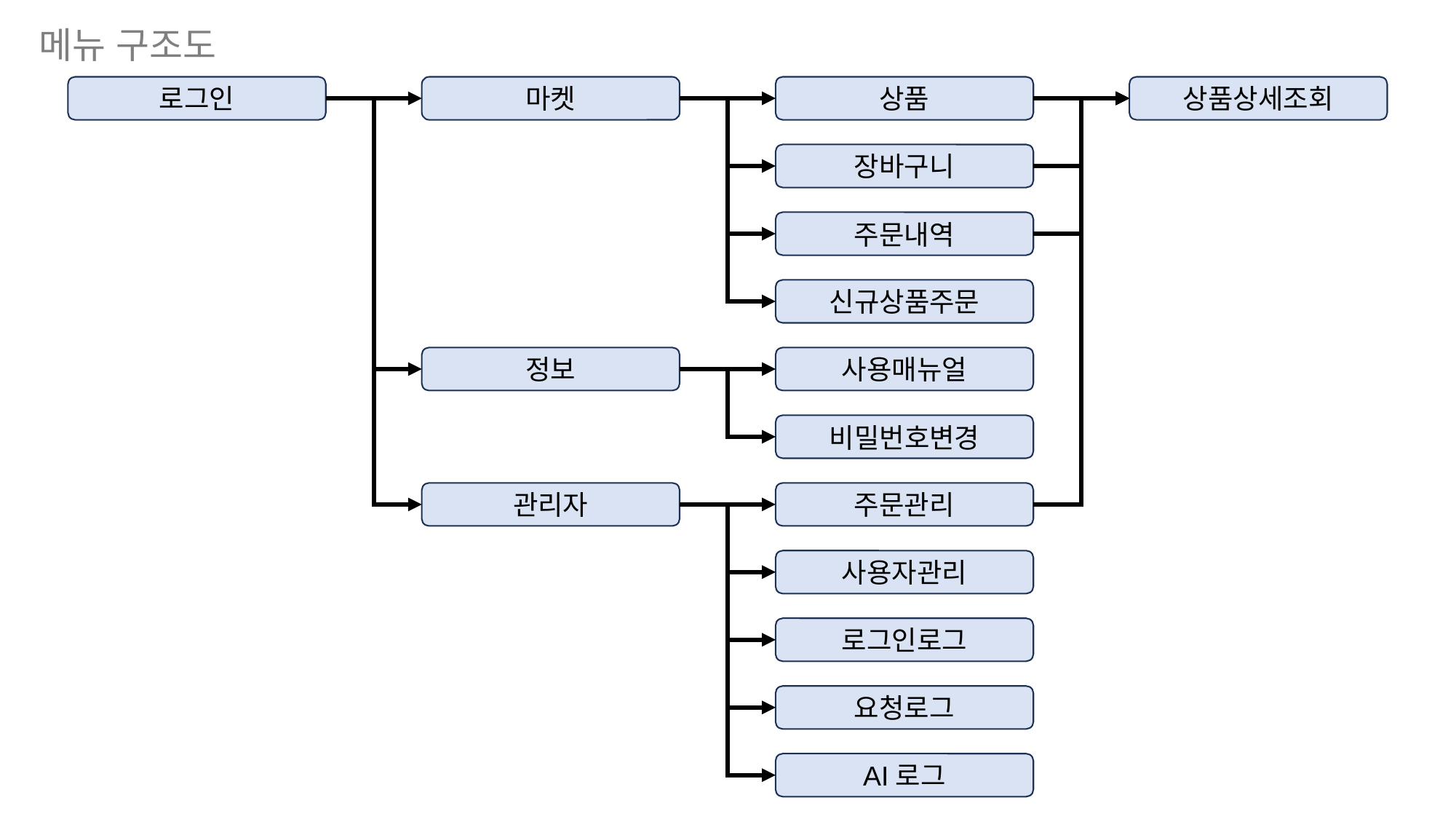

메뉴 구조도
로그인
마켓
상품
상품상세조회
장바구니
주문내역
신규상품주문
정보
사용매뉴얼
비밀번호변경
관리자
주문관리
사용자관리
로그인로그
요청로그
AI로그